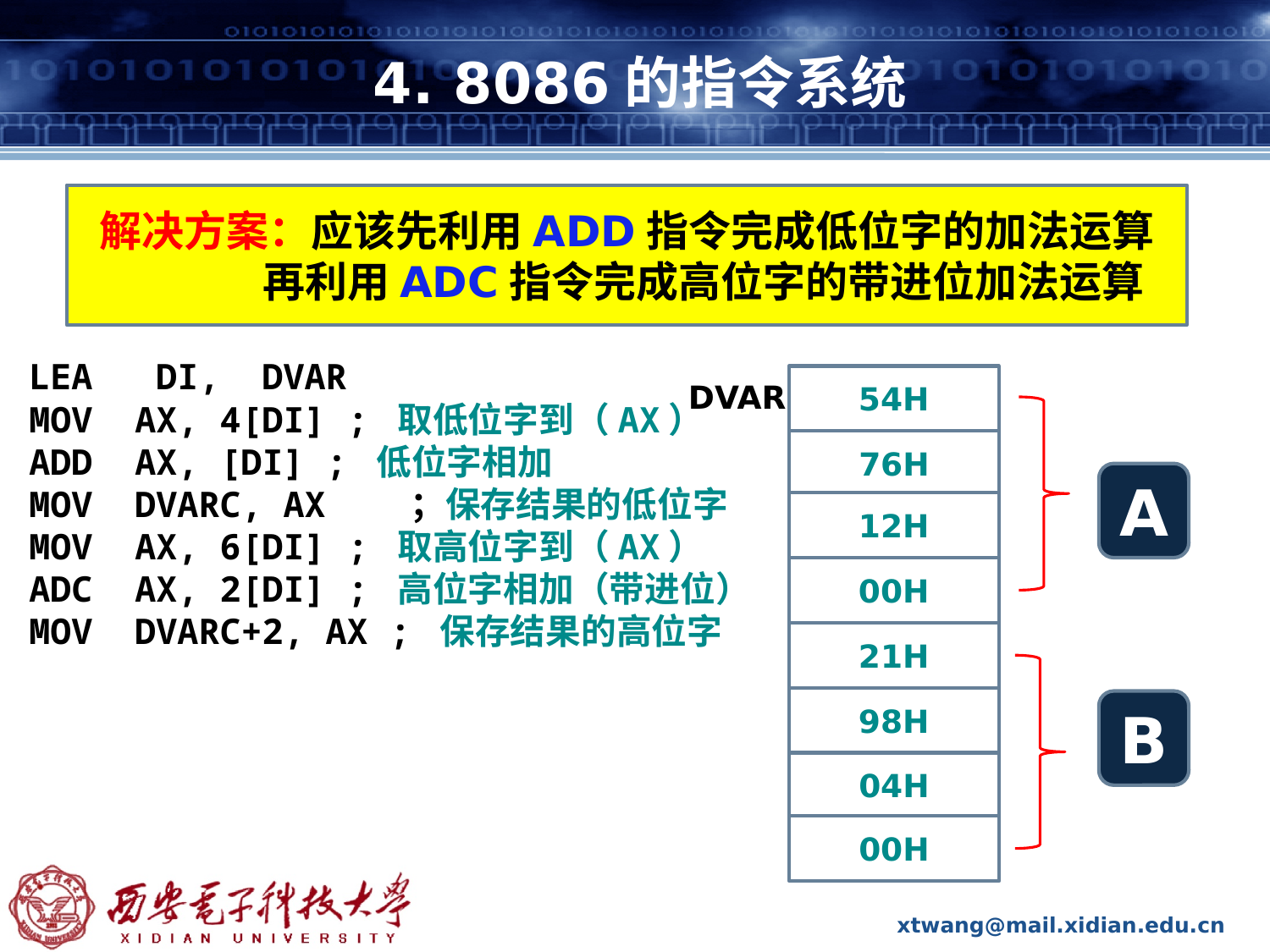

# 4. 8086的指令系统
解决方案：应该先利用ADD指令完成低位字的加法运算
               再利用ADC指令完成高位字的带进位加法运算
LEA   DI,  DVAR
MOV  AX, 4[DI] ; 取低位字到（AX）
ADD  AX, [DI] ; 低位字相加
MOV  DVARC, AX	；保存结果的低位字
MOV  AX, 6[DI] ; 取高位字到（AX）
ADC  AX, 2[DI] ; 高位字相加（带进位）
MOV  DVARC+2, AX ; 保存结果的高位字
54H
76H
12H
00H
21H
98H
04H
00H
DVAR

A

B